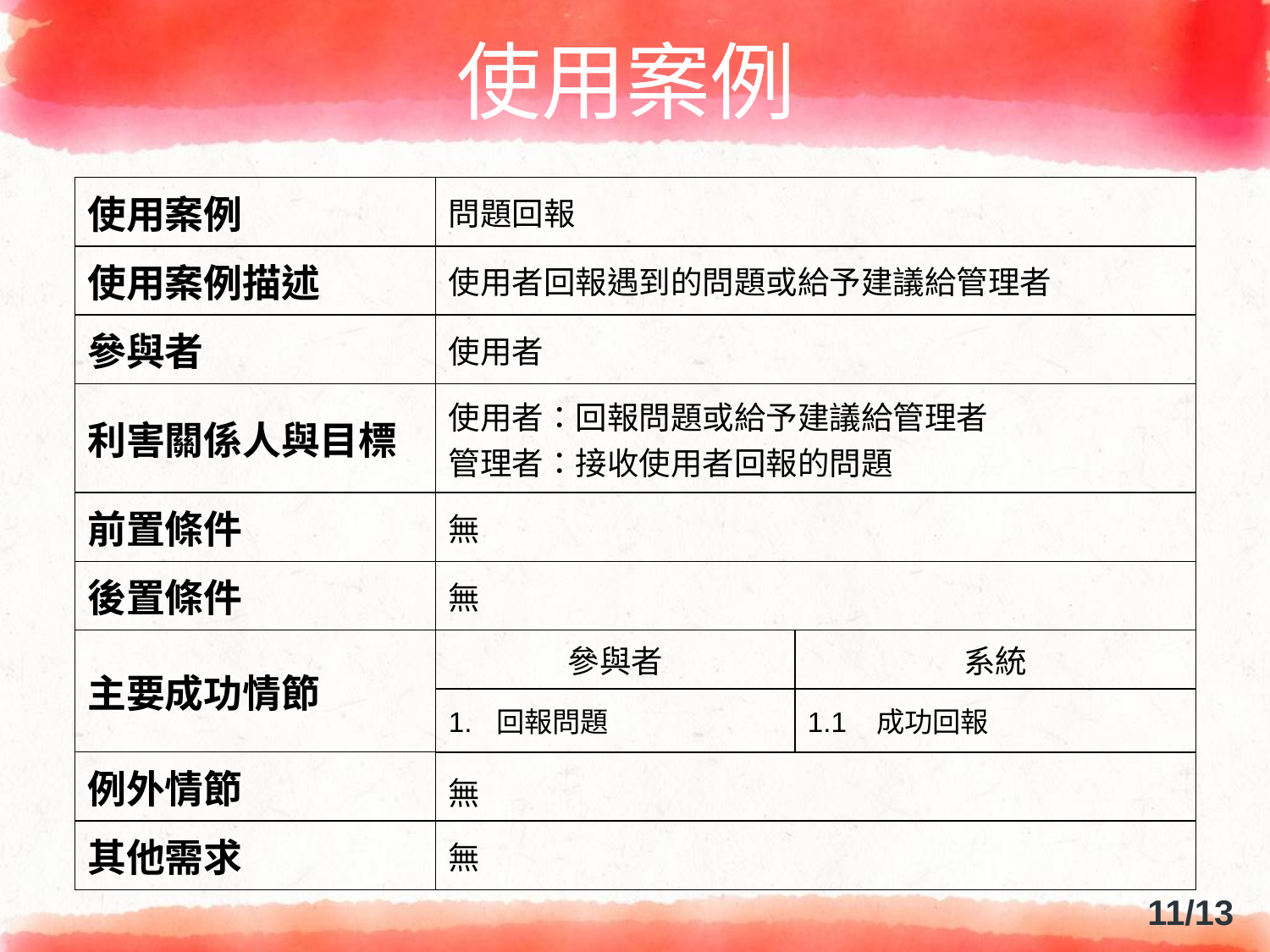

# 使用案例
| 使用案例 | 問題回報 |  |
| --- | --- | --- |
| 使用案例描述 | 使用者回報遇到的問題或給予建議給管理者 |  |
| 參與者 | 使用者 |  |
| 利害關係人與目標 | 使用者：回報問題或給予建議給管理者 管理者：接收使用者回報的問題 |  |
| 前置條件 | 無 |  |
| 後置條件 | 無 |  |
| 主要成功情節 | 參與者 | 系統 |
|  | 回報問題 | 1.1 成功回報 |
| 例外情節 | 無 |  |
| 其他需求 | 無 |  |
11/13